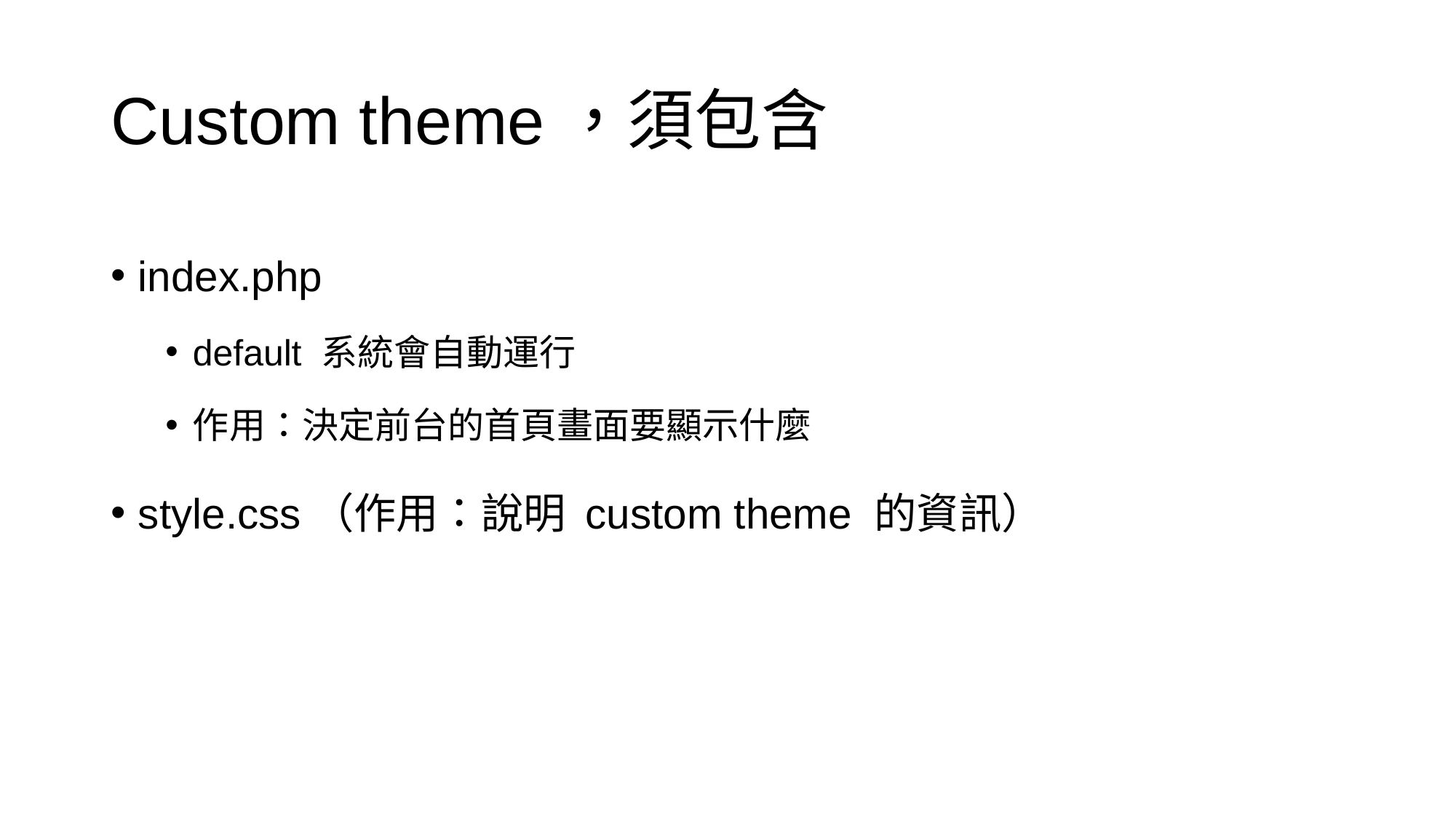

# Custom theme，須包含
index.php
default 系統會自動運行
作用：決定前台的首頁畫面要顯示什麼
style.css（作用：說明 custom theme 的資訊）